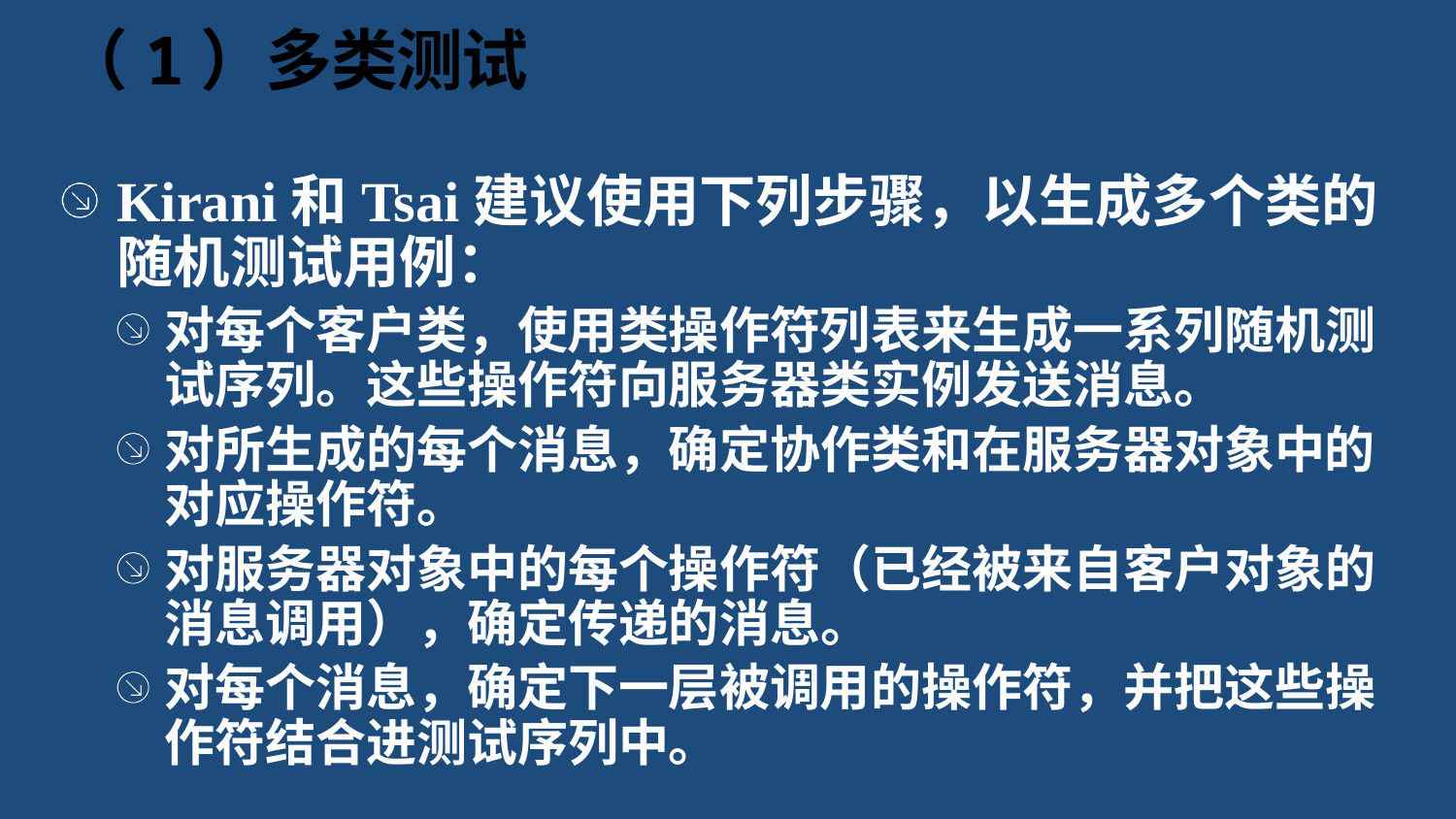

# （1）多类测试
Kirani和Tsai建议使用下列步骤，以生成多个类的随机测试用例：
对每个客户类，使用类操作符列表来生成一系列随机测试序列。这些操作符向服务器类实例发送消息。
对所生成的每个消息，确定协作类和在服务器对象中的对应操作符。
对服务器对象中的每个操作符（已经被来自客户对象的消息调用），确定传递的消息。
对每个消息，确定下一层被调用的操作符，并把这些操作符结合进测试序列中。